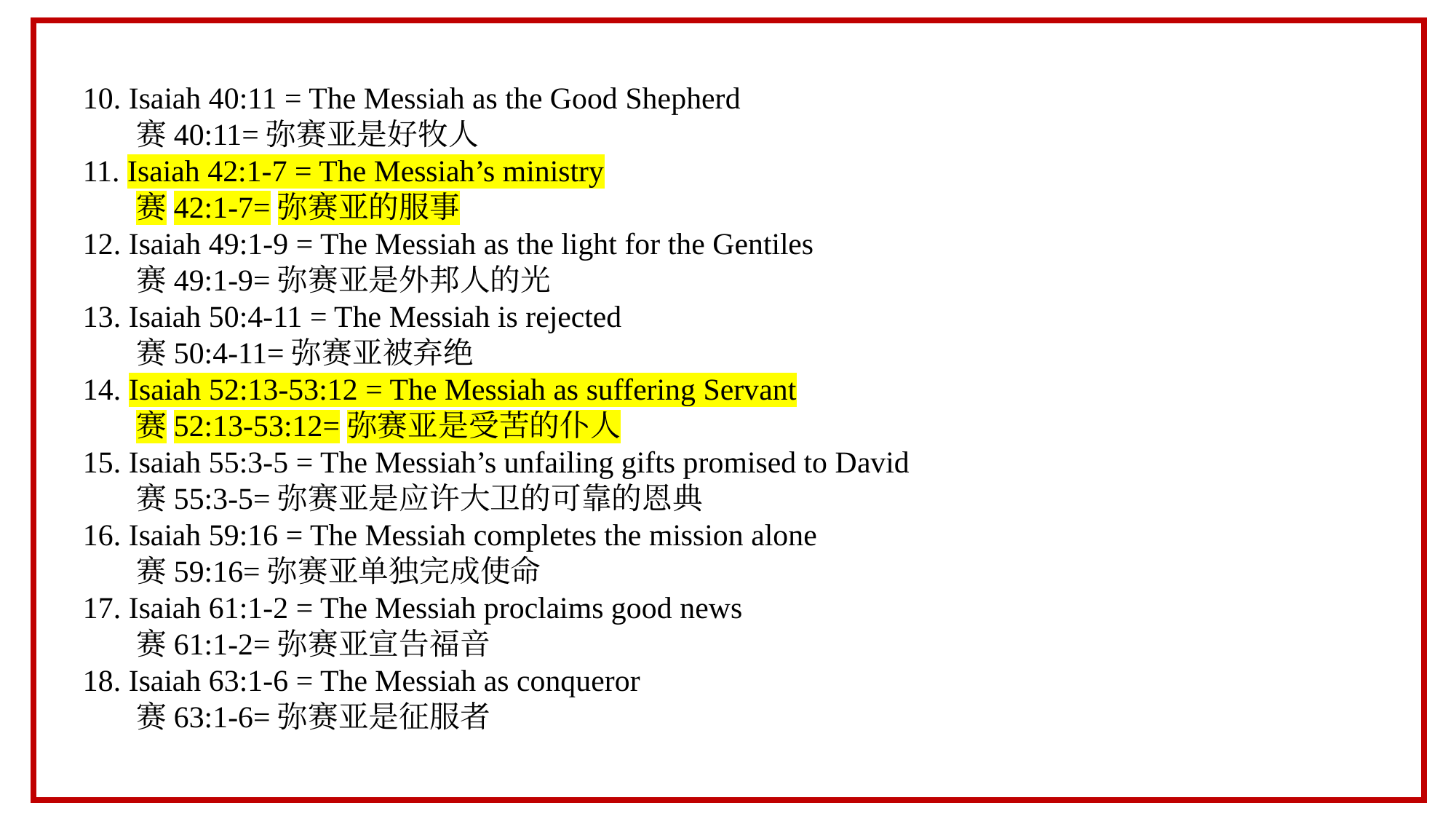

10. Isaiah 40:11 = The Messiah as the Good Shepherd
      赛40:11=弥赛亚是好牧人
11. Isaiah 42:1-7 = The Messiah’s ministry
      赛42:1-7=弥赛亚的服事
12. Isaiah 49:1-9 = The Messiah as the light for the Gentiles
      赛49:1-9=弥赛亚是外邦人的光
13. Isaiah 50:4-11 = The Messiah is rejected
      赛50:4-11=弥赛亚被弃绝
14. Isaiah 52:13-53:12 = The Messiah as suffering Servant
      赛52:13-53:12=弥赛亚是受苦的仆人
15. Isaiah 55:3-5 = The Messiah’s unfailing gifts promised to David
      赛55:3-5=弥赛亚是应许大卫的可靠的恩典
16. Isaiah 59:16 = The Messiah completes the mission alone
      赛59:16=弥赛亚单独完成使命
17. Isaiah 61:1-2 = The Messiah proclaims good news
      赛61:1-2=弥赛亚宣告福音
18. Isaiah 63:1-6 = The Messiah as conqueror
      赛63:1-6=弥赛亚是征服者